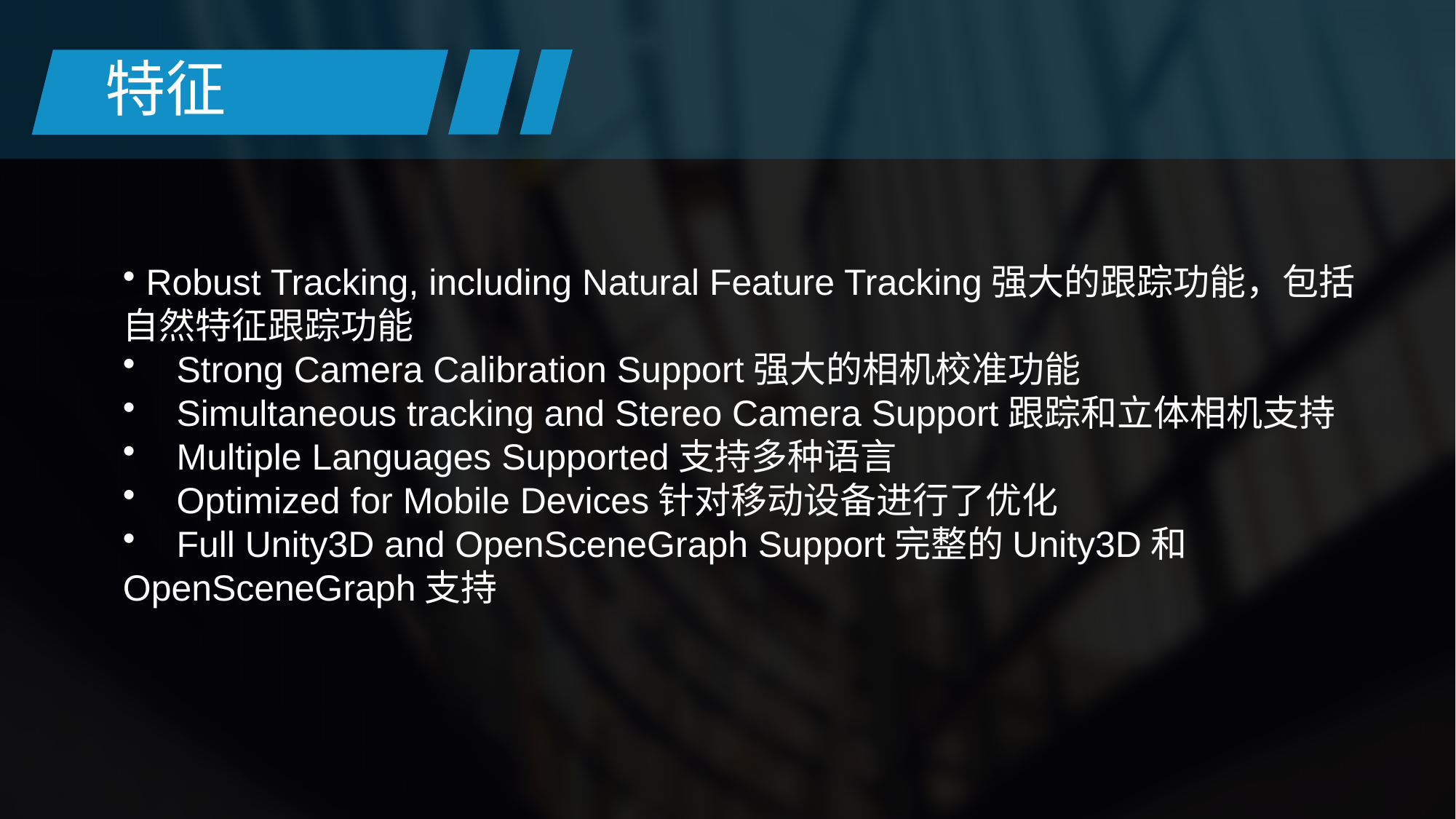

特征

 Robust Tracking, including Natural Feature Tracking强大的跟踪功能，包括自然特征跟踪功能
    Strong Camera Calibration Support强大的相机校准功能
    Simultaneous tracking and Stereo Camera Support跟踪和立体相机支持
    Multiple Languages Supported支持多种语言
    Optimized for Mobile Devices针对移动设备进行了优化
    Full Unity3D and OpenSceneGraph Support完整的Unity3D和OpenSceneGraph支持